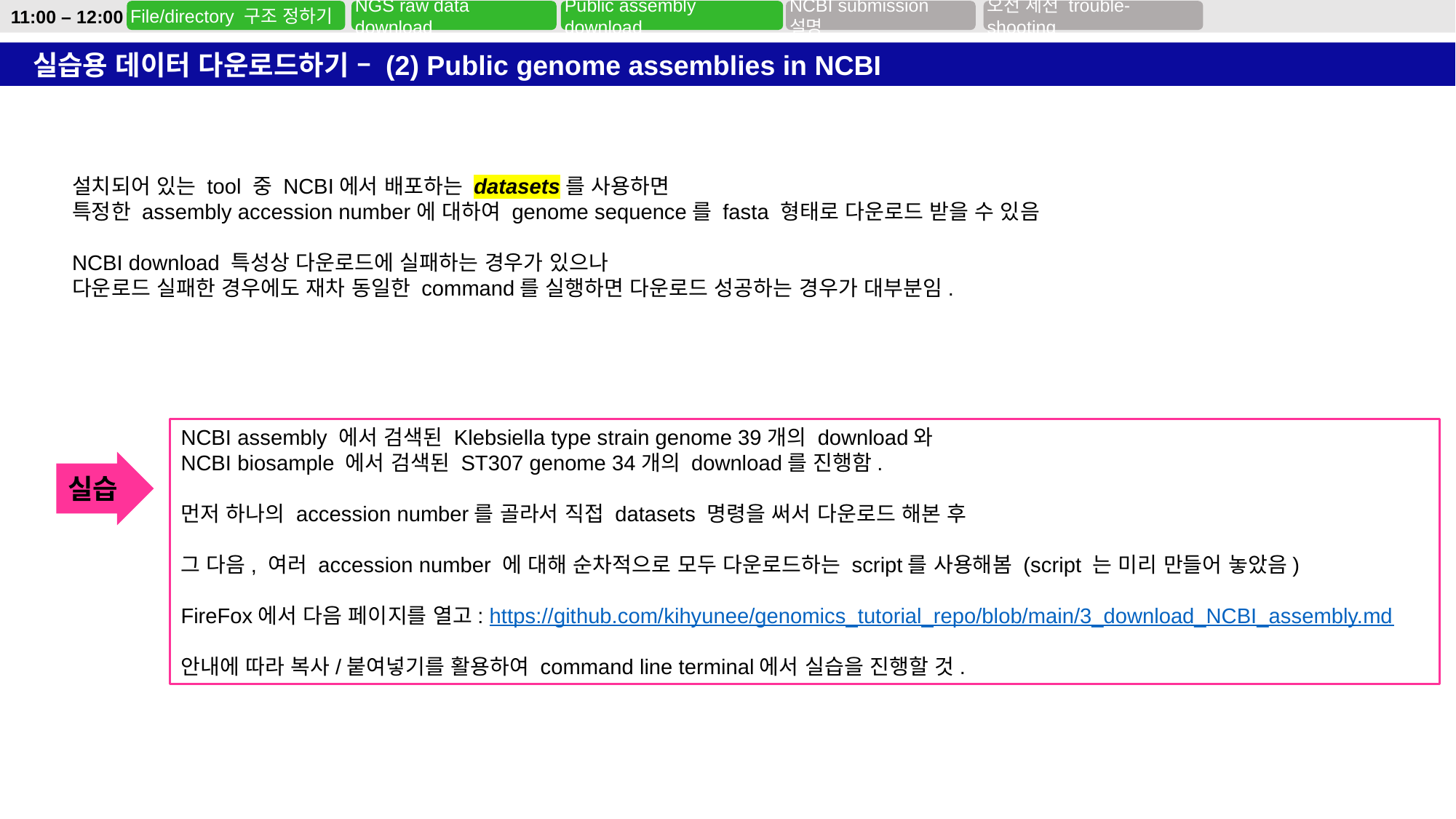

11:00 – 12:00
File/directory 구조 정하기
NGS raw data download
Public assembly download
NCBI submission 설명
오전 세션 trouble-shooting
실습용 데이터 다운로드하기 – (2) Public genome assemblies in NCBI
설치되어 있는 tool 중 NCBI에서 배포하는 datasets를 사용하면
특정한 assembly accession number에 대하여 genome sequence를 fasta 형태로 다운로드 받을 수 있음

NCBI download 특성상 다운로드에 실패하는 경우가 있으나
다운로드 실패한 경우에도 재차 동일한 command를 실행하면 다운로드 성공하는 경우가 대부분임.

NCBI assembly 에서 검색된 Klebsiella type strain genome 39개의 download와
NCBI biosample 에서 검색된 ST307 genome 34개의 download를 진행함.

먼저 하나의 accession number를 골라서 직접 datasets 명령을 써서 다운로드 해본 후

그 다음, 여러 accession number 에 대해 순차적으로 모두 다운로드하는 script를 사용해봄 (script 는 미리 만들어 놓았음)

FireFox에서 다음 페이지를 열고: https://github.com/kihyunee/genomics_tutorial_repo/blob/main/3_download_NCBI_assembly.md

안내에 따라 복사/붙여넣기를 활용하여 command line terminal에서 실습을 진행할 것.

실습